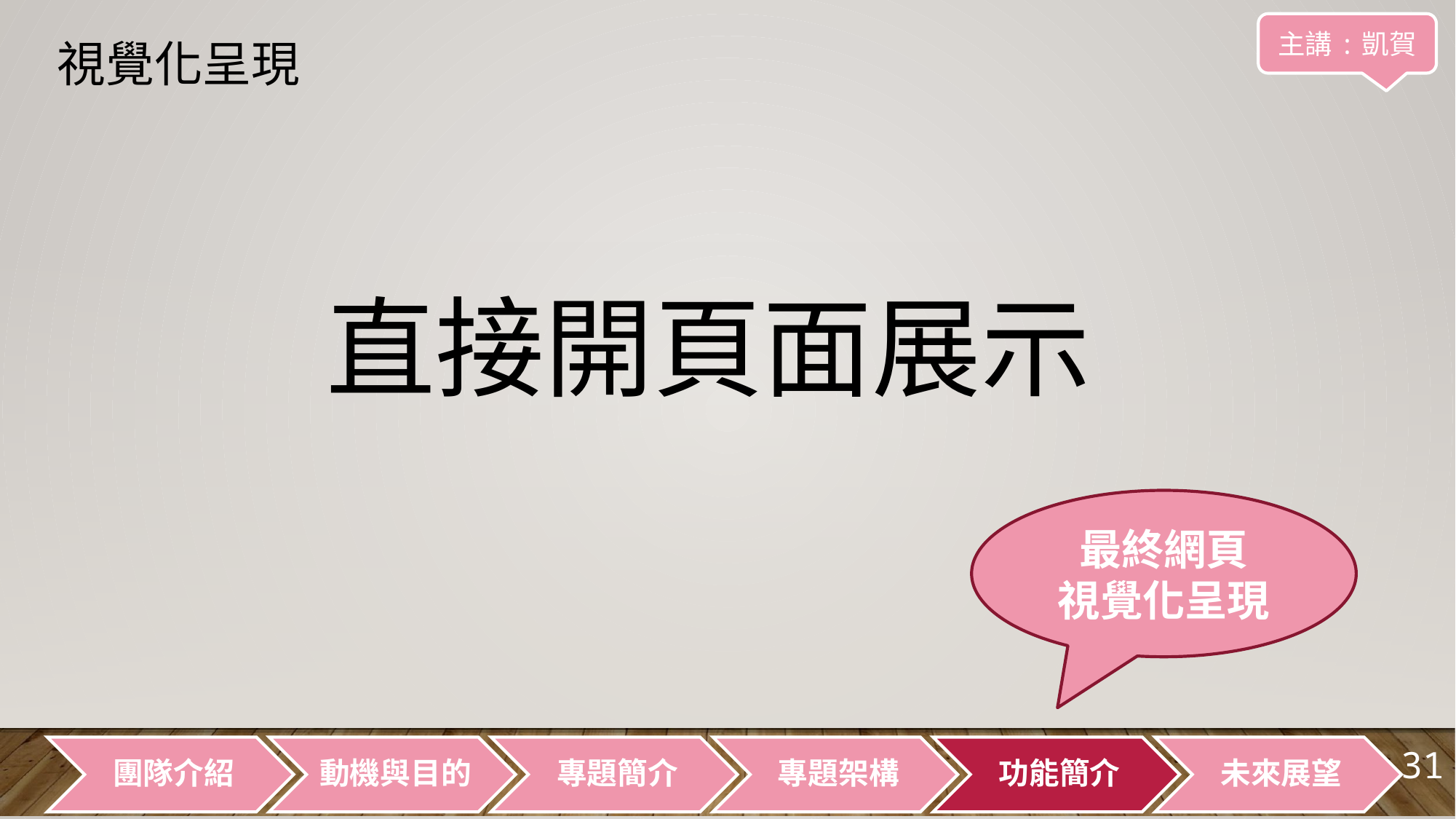

主講:凱賀
視覺化呈現
直接開頁面展示
最終網頁
視覺化呈現
31

團隊介紹

動機與目的

專題簡介

專題架構

功能簡介

未來展望